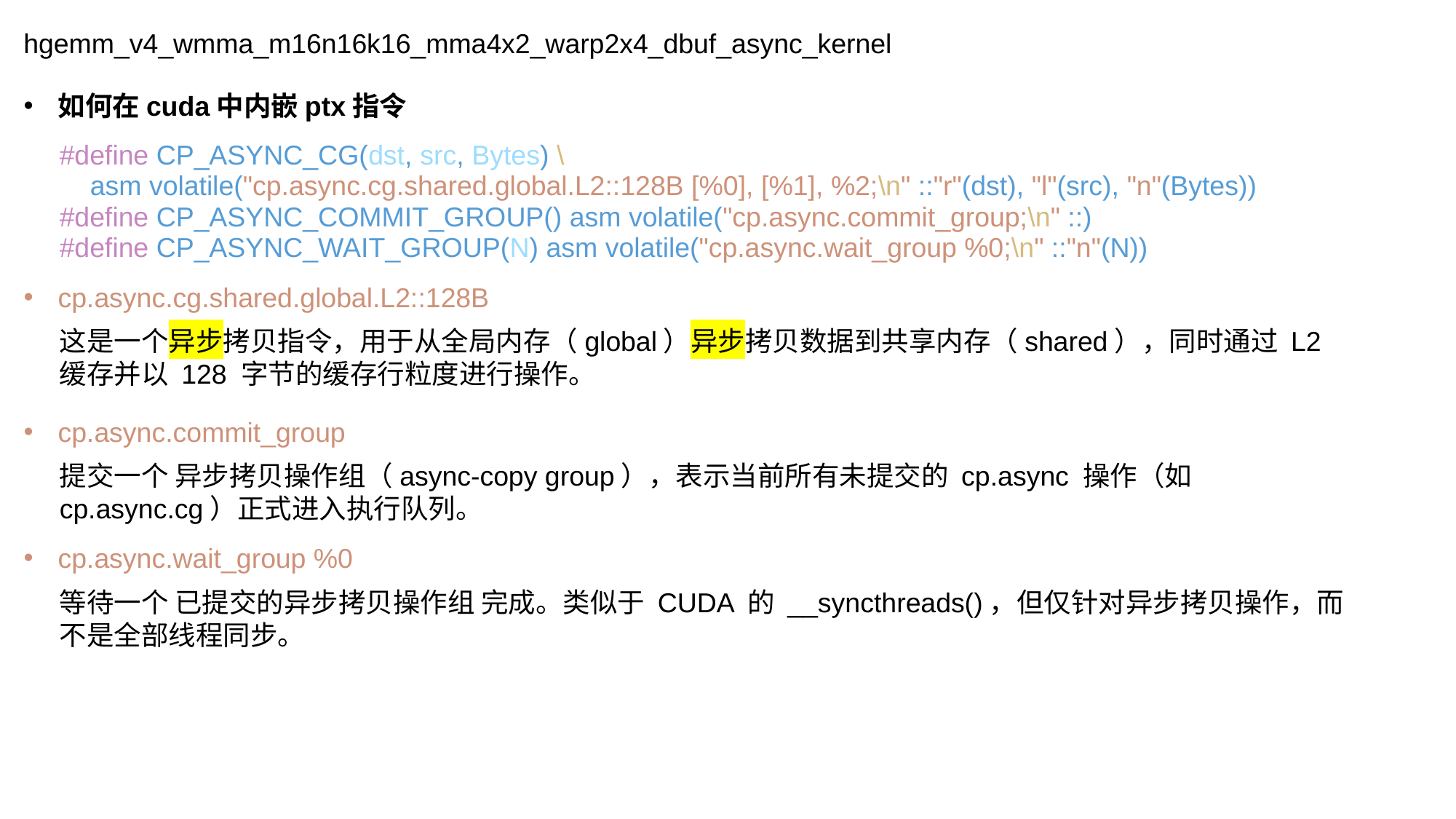

hgemm_v4_wmma_m16n16k16_mma4x2_warp2x4_dbuf_async_kernel
如何在cuda中内嵌ptx指令
#define CP_ASYNC_CG(dst, src, Bytes) \
    asm volatile("cp.async.cg.shared.global.L2::128B [%0], [%1], %2;\n" ::"r"(dst), "l"(src), "n"(Bytes))
#define CP_ASYNC_COMMIT_GROUP() asm volatile("cp.async.commit_group;\n" ::)
#define CP_ASYNC_WAIT_GROUP(N) asm volatile("cp.async.wait_group %0;\n" ::"n"(N))
cp.async.cg.shared.global.L2::128B
这是一个异步拷贝指令，用于从全局内存（global）异步拷贝数据到共享内存（shared），同时通过 L2 缓存并以 128 字节的缓存行粒度进行操作。
cp.async.commit_group
提交一个 异步拷贝操作组（async-copy group），表示当前所有未提交的 cp.async 操作（如 cp.async.cg）正式进入执行队列。
cp.async.wait_group %0
等待一个 已提交的异步拷贝操作组 完成。类似于 CUDA 的 __syncthreads()，但仅针对异步拷贝操作，而不是全部线程同步。